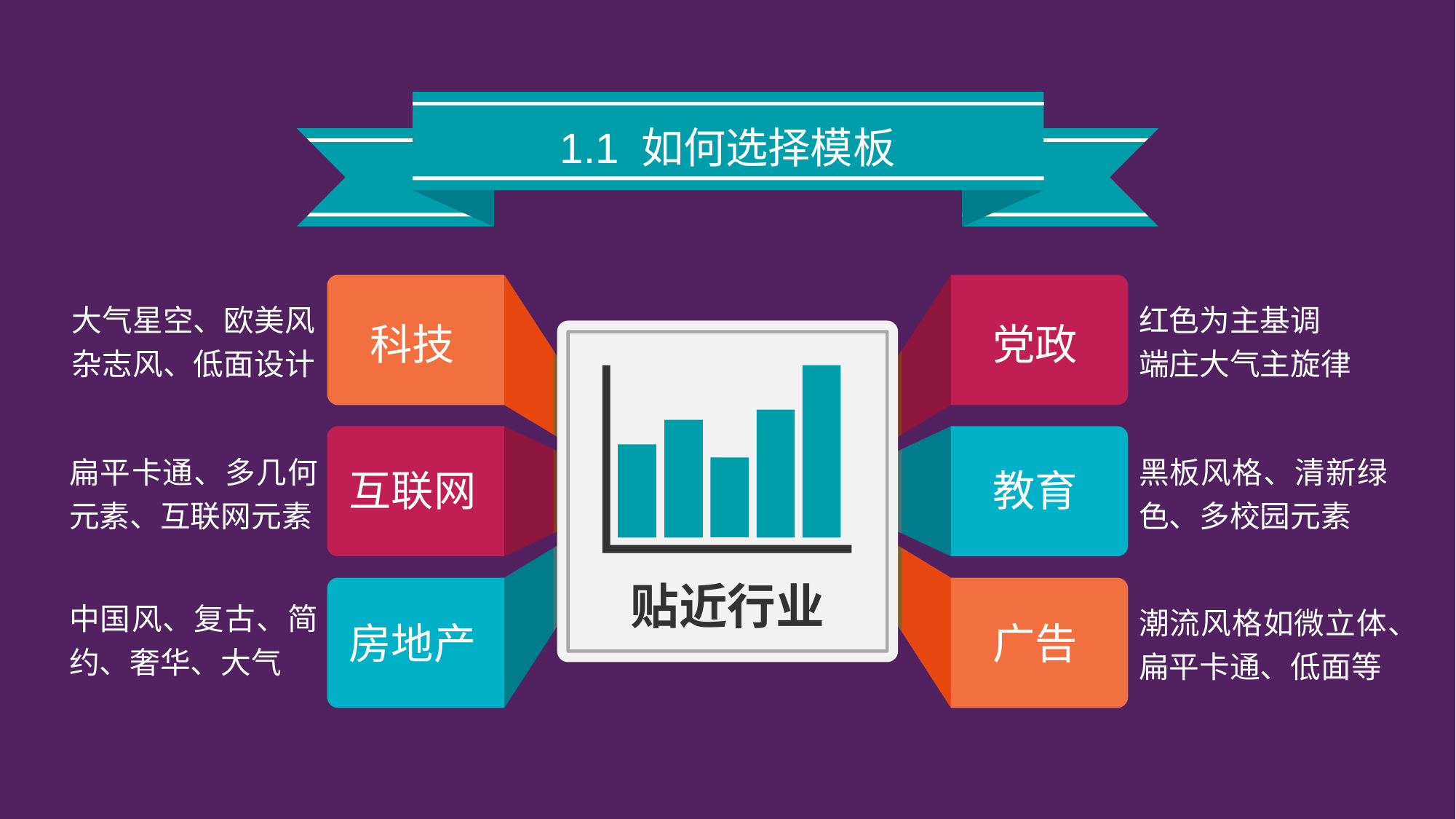

1.1 如何选择模板

大气星空、欧美风
杂志风、低面设计
红色为主基调
端庄大气主旋律
科技
党政
扁平卡通、多几何元素、互联网元素
黑板风格、清新绿色、多校园元素
互联网
教育
贴近行业
中国风、复古、简约、奢华、大气
潮流风格如微立体、扁平卡通、低面等
房地产
广告